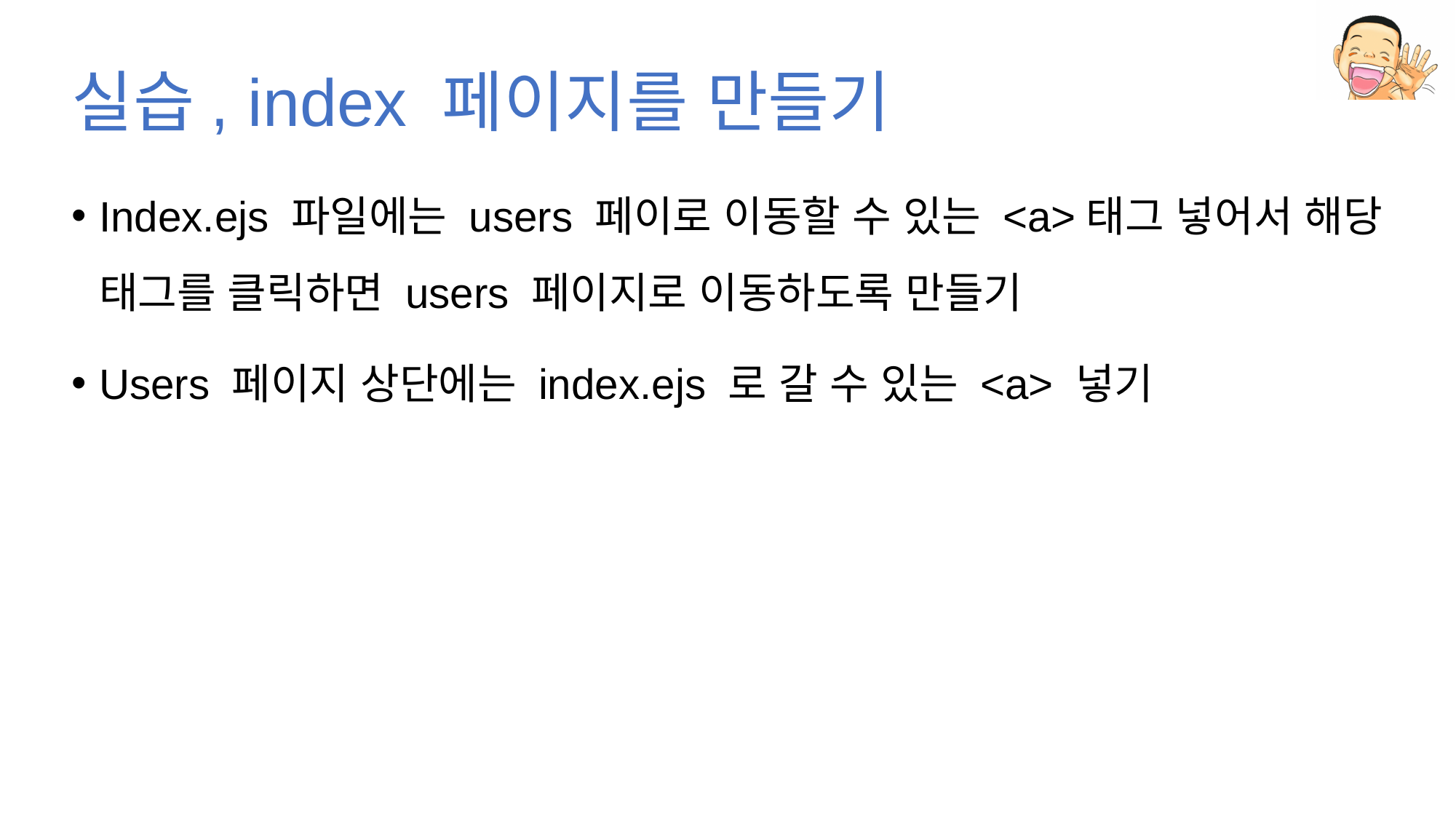

# 실습, index 페이지를 만들기
Index.ejs 파일에는 users 페이로 이동할 수 있는 <a>태그 넣어서 해당 태그를 클릭하면 users 페이지로 이동하도록 만들기
Users 페이지 상단에는 index.ejs 로 갈 수 있는 <a> 넣기